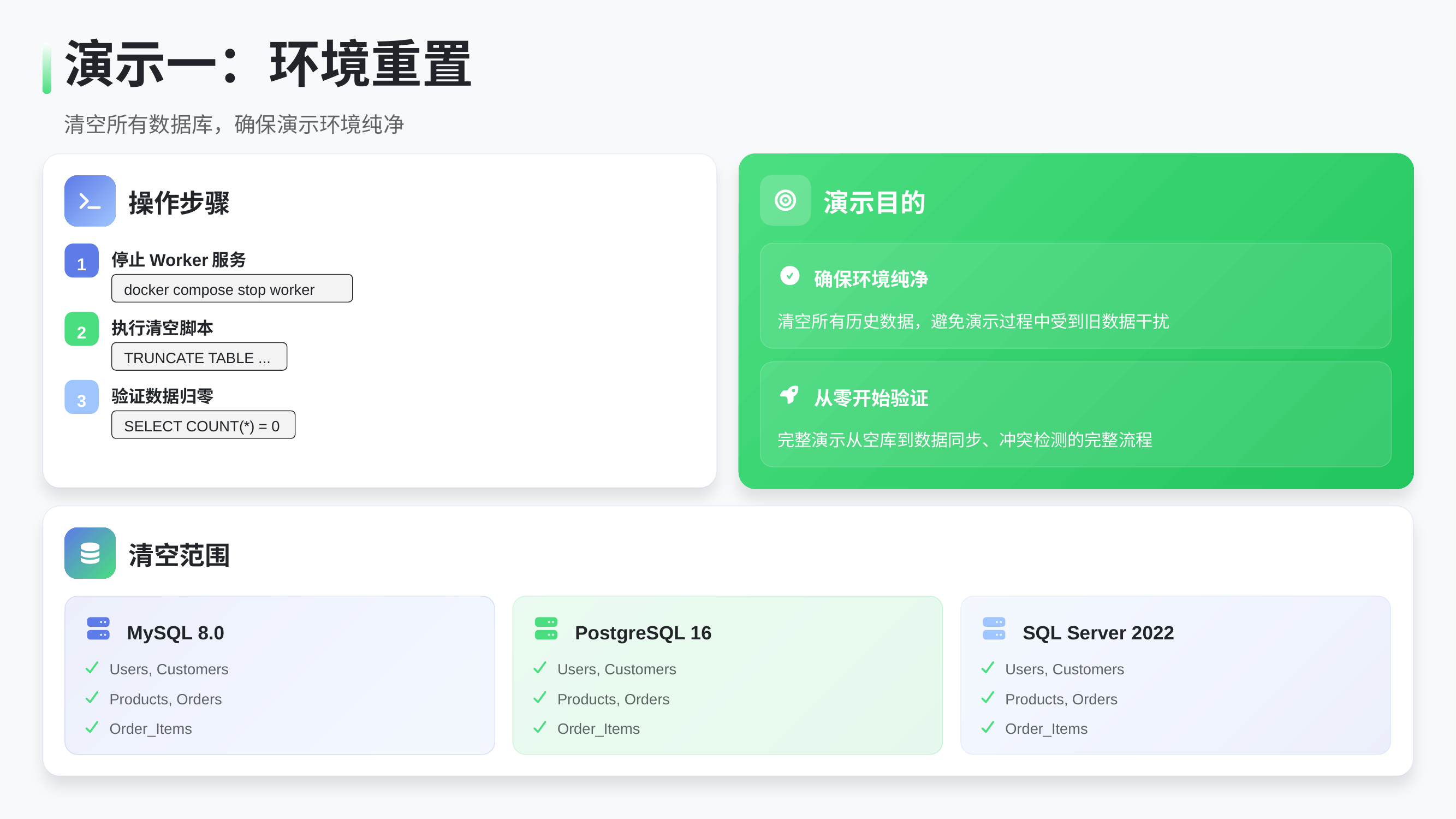

演示一：环境重置
清空所有数据库，确保演示环境纯净

演示目的
操作步骤

1

停止Worker服务
确保环境纯净

docker compose stop worker

清空所有历史数据，避免演示过程中受到旧数据干扰
2

执行清空脚本
TRUNCATE TABLE ...

从零开始验证
3

验证数据归零

SELECT COUNT(*) = 0

完整演示从空库到数据同步、冲突检测的完整流程

清空范围

MySQL 8.0
PostgreSQL 16
SQL Server 2022

Users, Customers
Users, Customers
Users, Customers

Products, Orders
Products, Orders
Products, Orders

Order_Items
Order_Items
Order_Items